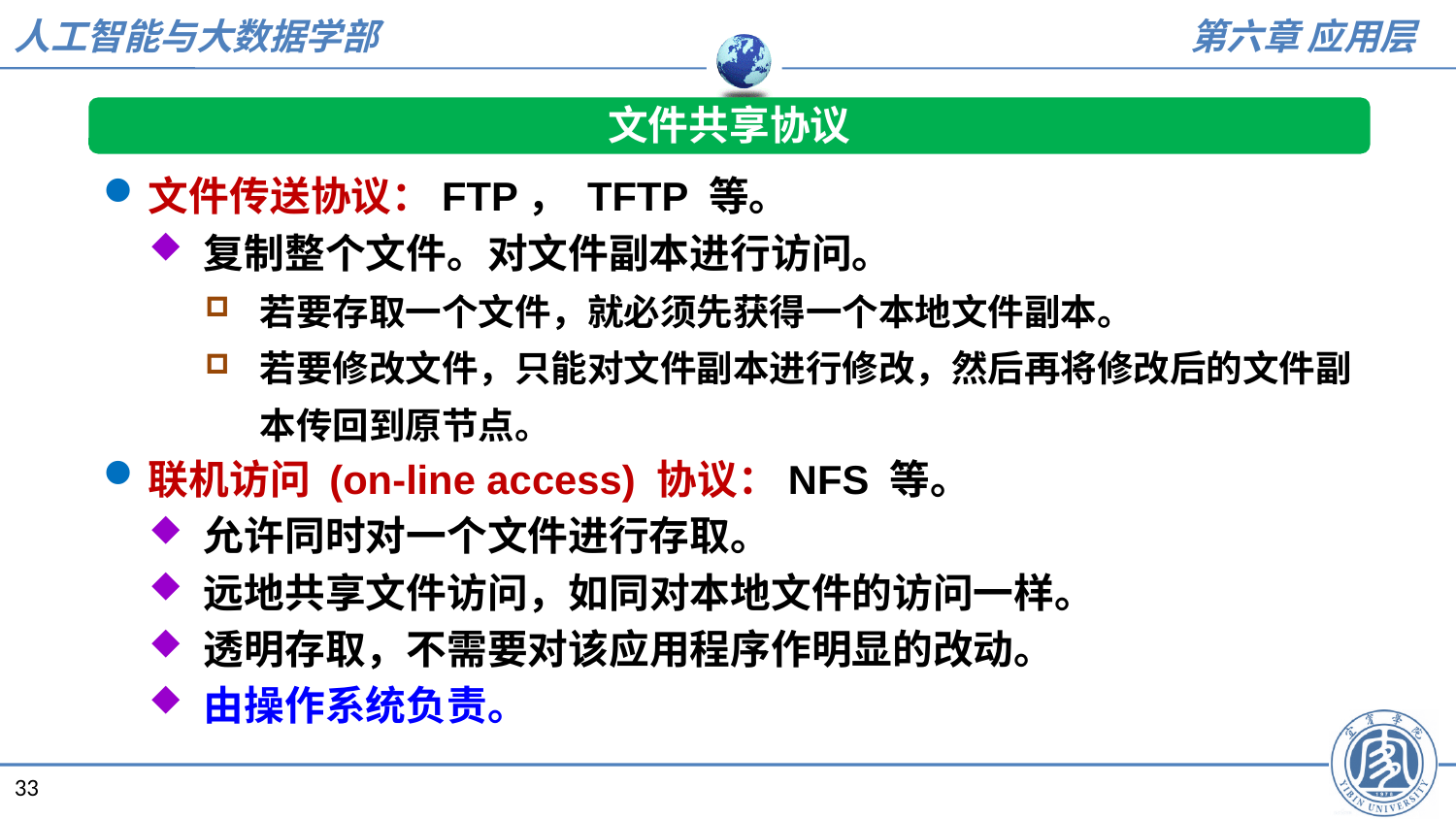

文件共享协议

文件传送协议：FTP， TFTP 等。
复制整个文件。对文件副本进行访问。
若要存取一个文件，就必须先获得一个本地文件副本。
若要修改文件，只能对文件副本进行修改，然后再将修改后的文件副本传回到原节点。
联机访问 (on-line access) 协议：NFS 等。
允许同时对一个文件进行存取。
远地共享文件访问，如同对本地文件的访问一样。
透明存取，不需要对该应用程序作明显的改动。
由操作系统负责。
33